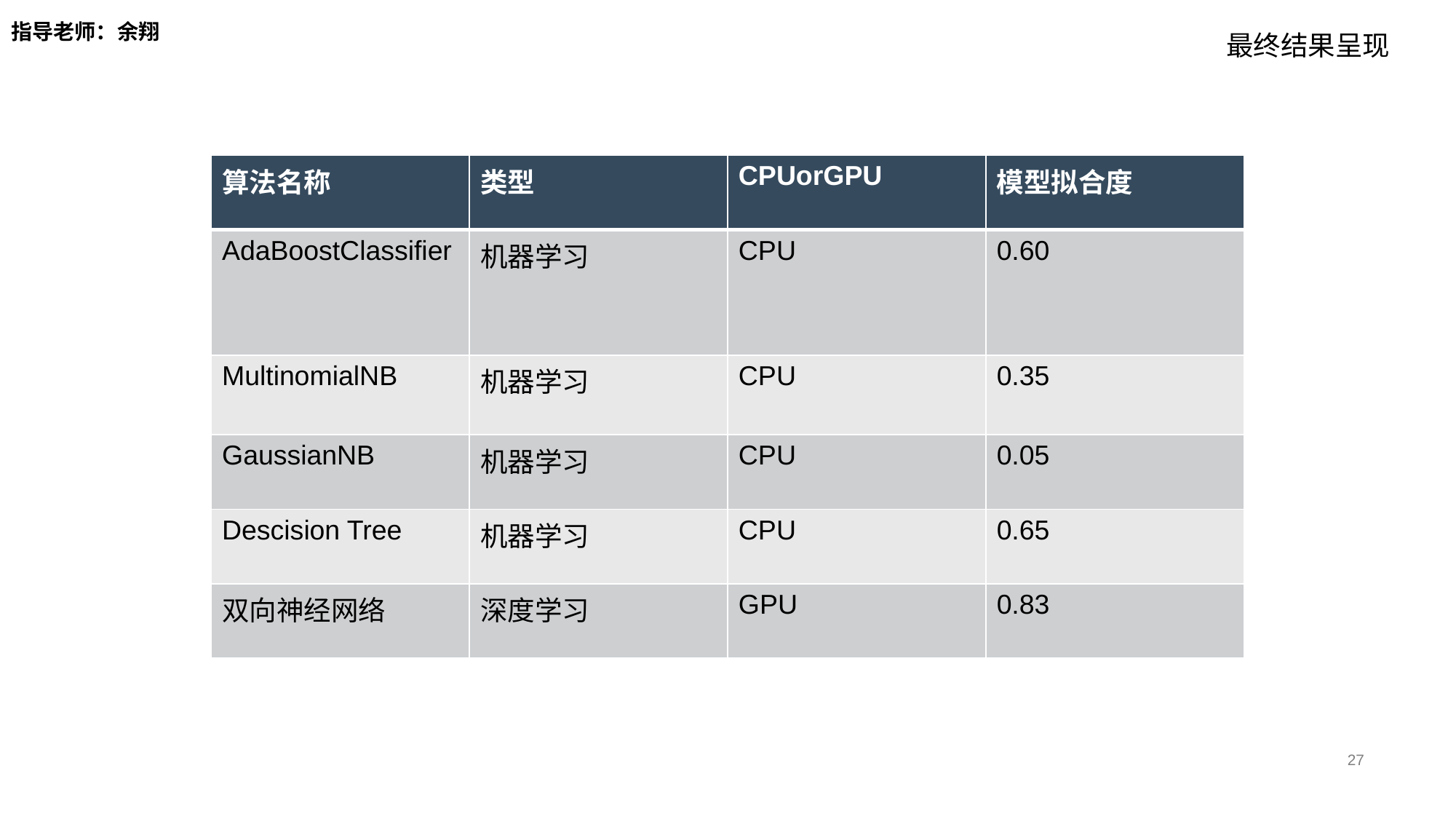

指导老师：余翔
最终结果呈现
| 算法名称 | 类型 | CPUorGPU | 模型拟合度 |
| --- | --- | --- | --- |
| AdaBoostClassifier | 机器学习 | CPU | 0.60 |
| MultinomialNB | 机器学习 | CPU | 0.35 |
| GaussianNB | 机器学习 | CPU | 0.05 |
| Descision Tree | 机器学习 | CPU | 0.65 |
| 双向神经网络 | 深度学习 | GPU | 0.83 |
27